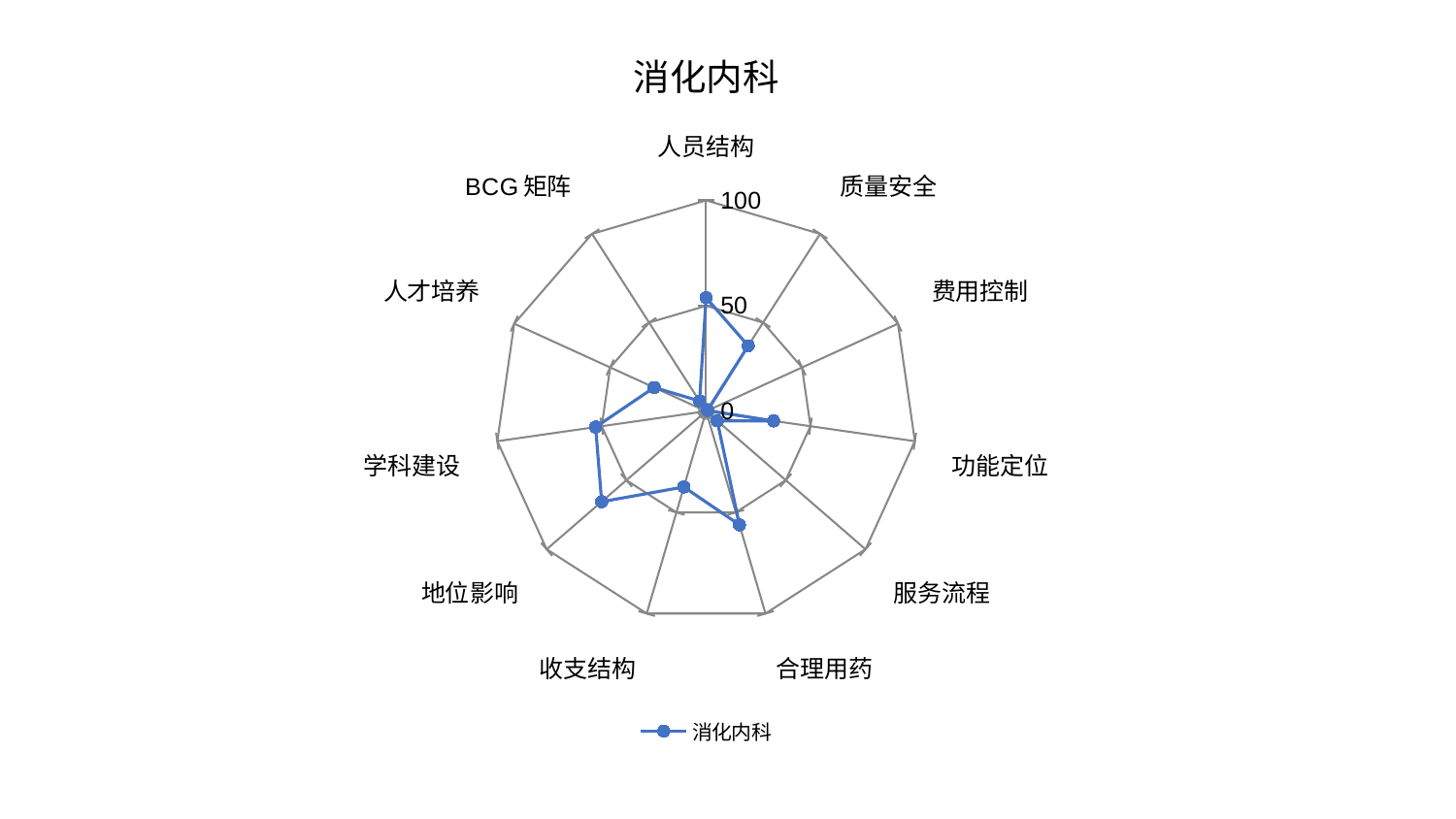

### Chart: 消化内科

| Category | 消化内科 |
|---|---|
| 人员结构 | 53.85798756607894 |
| 质量安全 | 36.91602864122024 |
| 费用控制 | 0.7722341092967134 |
| 功能定位 | 32.35377437472697 |
| 服务流程 | 6.99954345871814 |
| 合理用药 | 56.13973286865171 |
| 收支结构 | 37.44063292969447 |
| 地位影响 | 65.53797484042722 |
| 学科建设 | 52.92684531174732 |
| 人才培养 | 27.083403431824422 |
| BCG矩阵 | 5.737598069153124 |
164